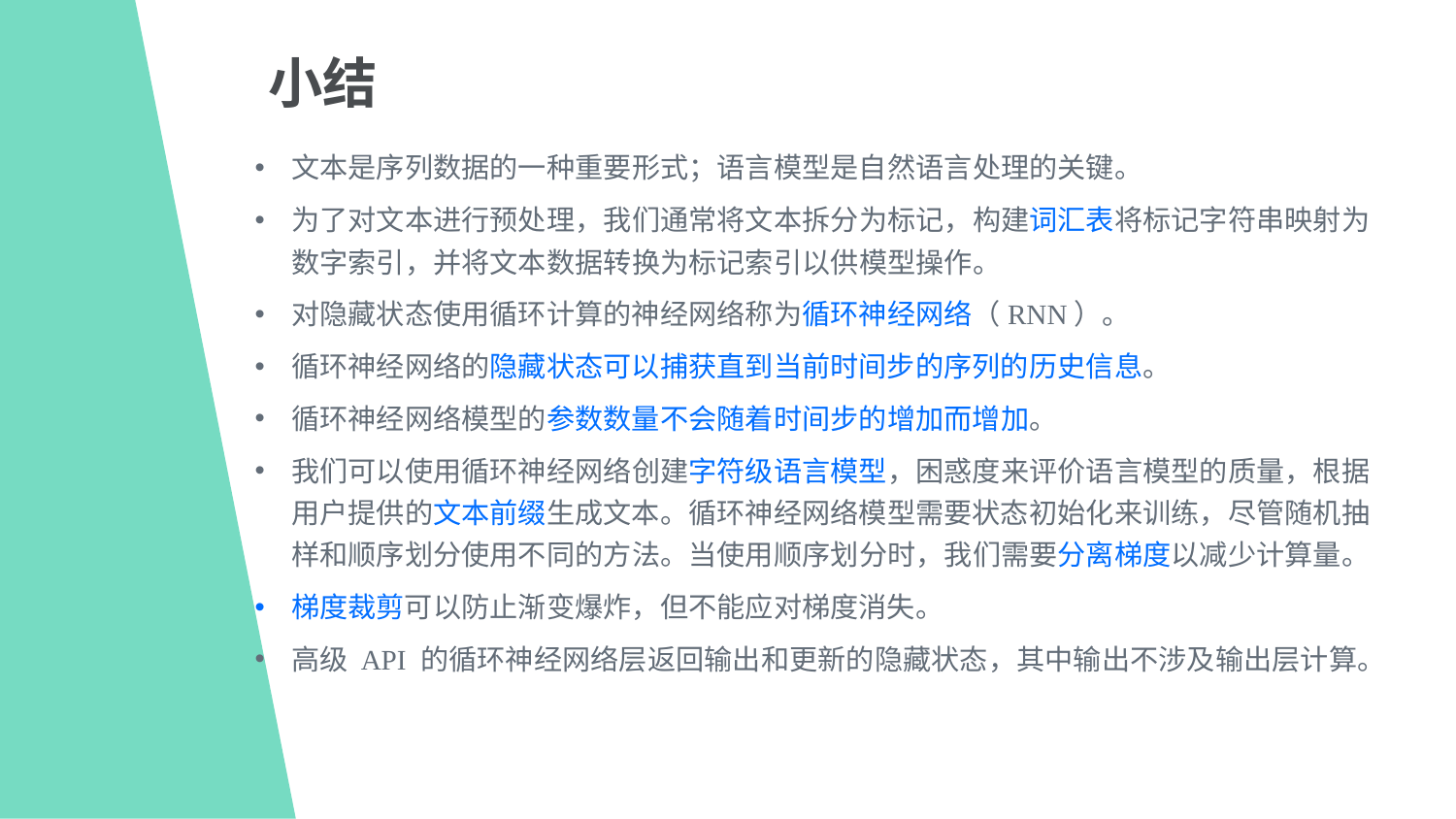

小结
文本是序列数据的一种重要形式；语言模型是自然语言处理的关键。
为了对文本进行预处理，我们通常将文本拆分为标记，构建词汇表将标记字符串映射为数字索引，并将文本数据转换为标记索引以供模型操作。
对隐藏状态使用循环计算的神经网络称为循环神经网络（RNN）。
循环神经网络的隐藏状态可以捕获直到当前时间步的序列的历史信息。
循环神经网络模型的参数数量不会随着时间步的增加而增加。
我们可以使用循环神经网络创建字符级语言模型，困惑度来评价语言模型的质量，根据用户提供的文本前缀生成文本。循环神经网络模型需要状态初始化来训练，尽管随机抽样和顺序划分使用不同的方法。当使用顺序划分时，我们需要分离梯度以减少计算量。
梯度裁剪可以防止渐变爆炸，但不能应对梯度消失。
高级 API 的循环神经网络层返回输出和更新的隐藏状态，其中输出不涉及输出层计算。